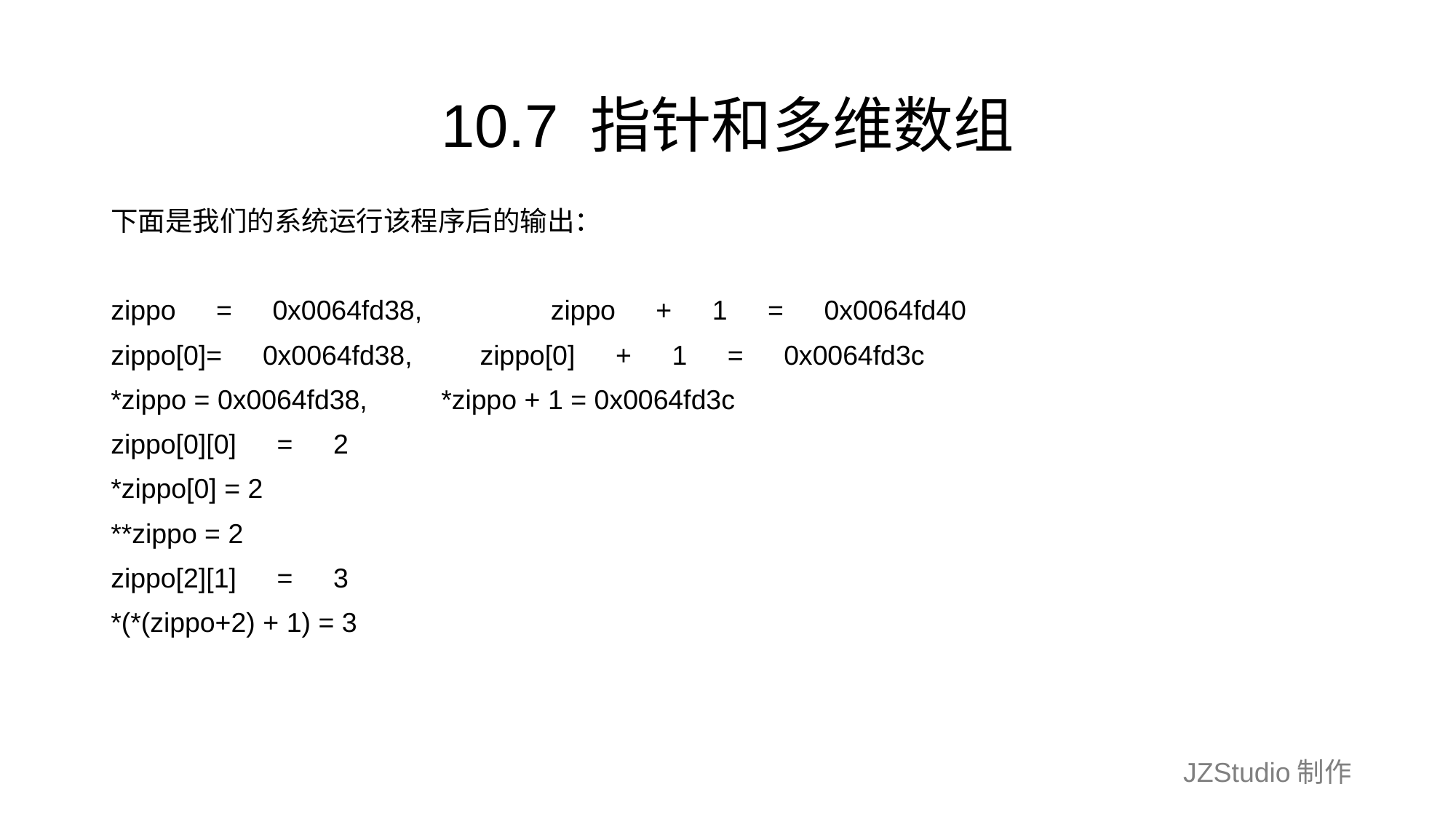

# 10.7 指针和多维数组
下面是我们的系统运行该程序后的输出：

zippo　=　0x0064fd38,　　　　 zippo　+　1　=　0x0064fd40
zippo[0]=　0x0064fd38,　　zippo[0]　+　1　=　0x0064fd3c
*zippo = 0x0064fd38,　　 *zippo + 1 = 0x0064fd3c
zippo[0][0]　=　2
*zippo[0] = 2
**zippo = 2
zippo[2][1]　=　3
*(*(zippo+2) + 1) = 3